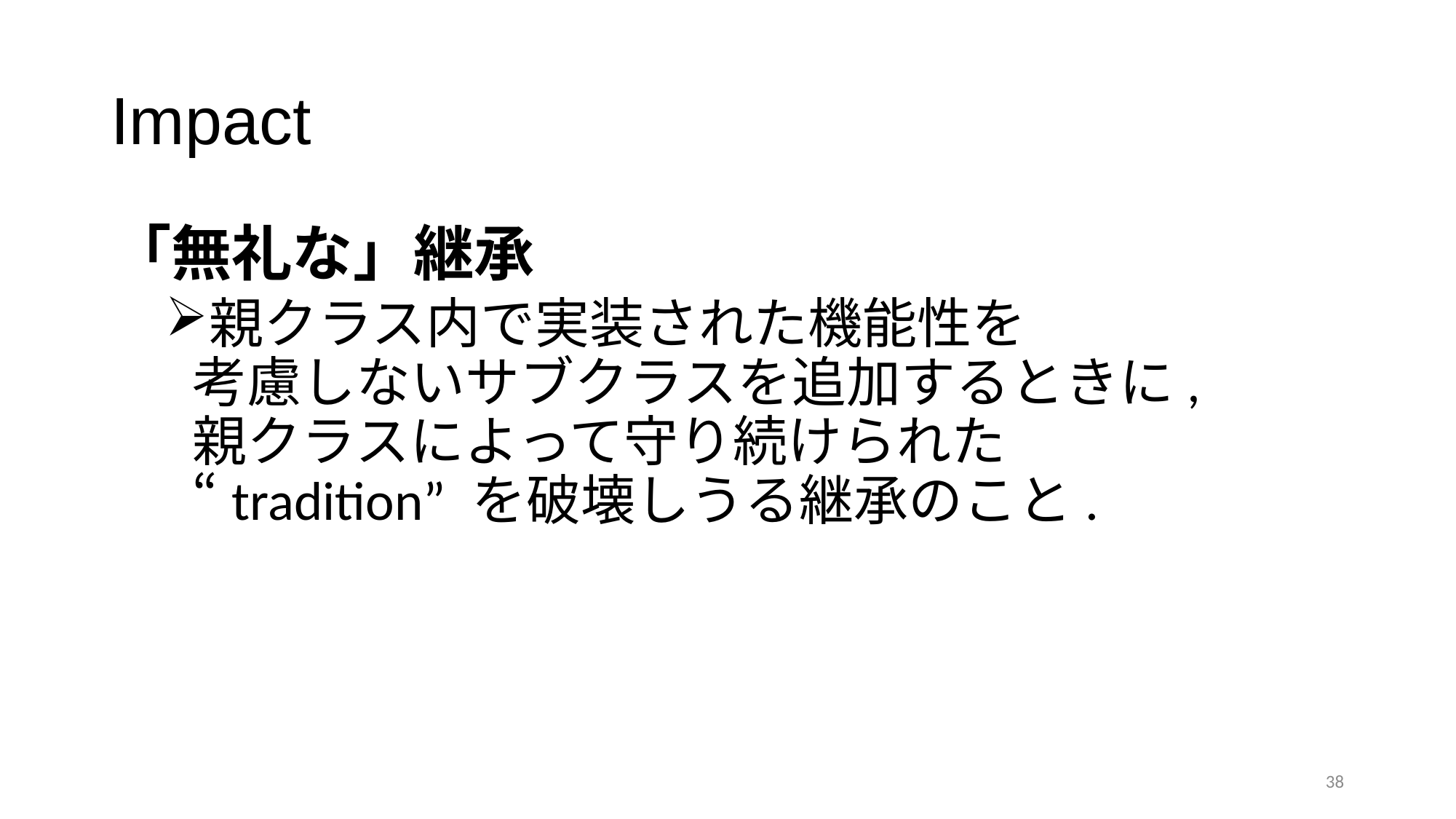

# Impact
「無礼な」継承
親クラス内で実装された機能性を
考慮しないサブクラスを追加するときに,
親クラスによって守り続けられた
“tradition” を破壊しうる継承のこと.
38